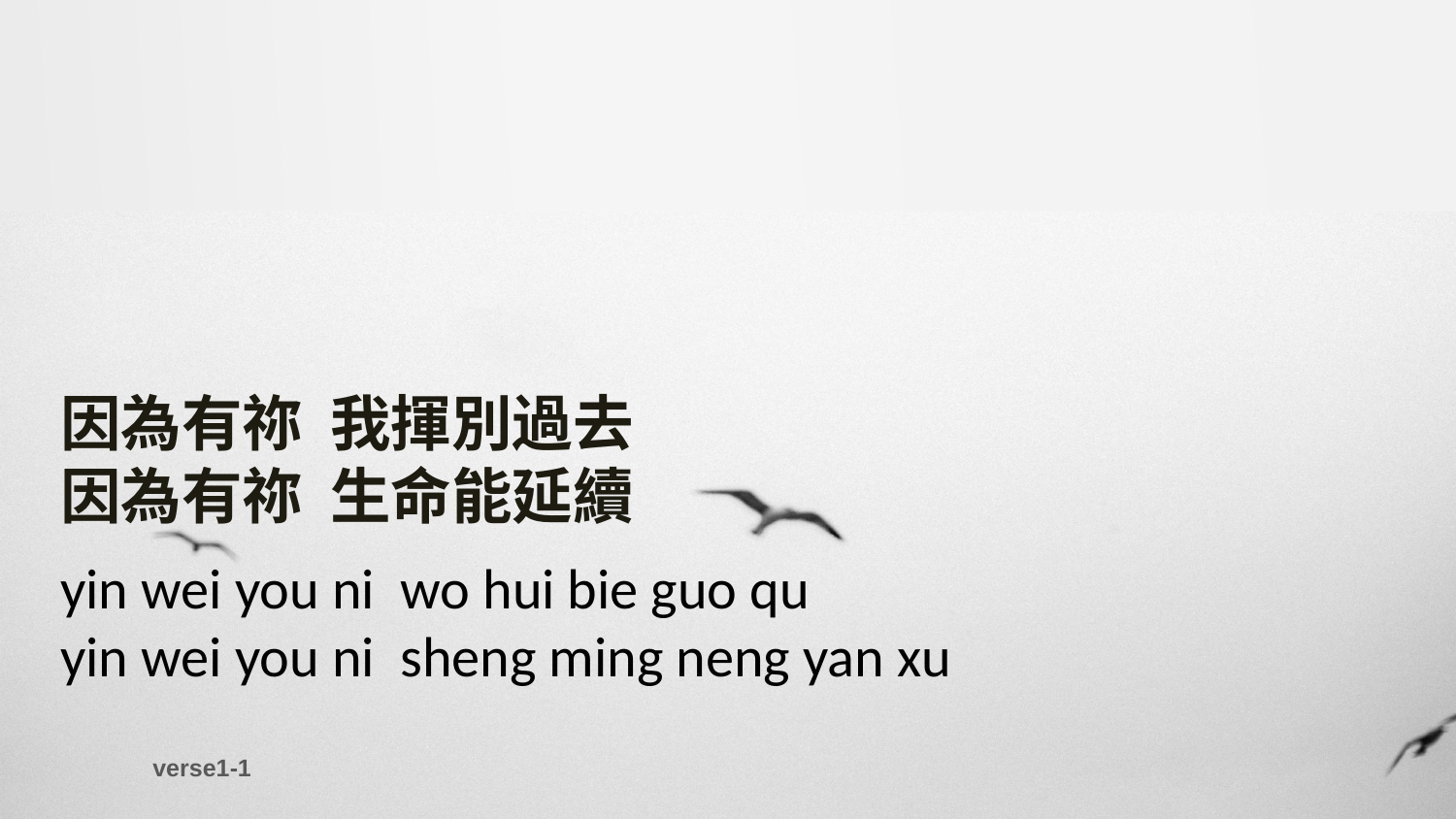

因為有祢  我揮別過去
因為有祢  生命能延續

yin wei you ni  wo hui bie guo qu
yin wei you ni  sheng ming neng yan xu

verse1-1